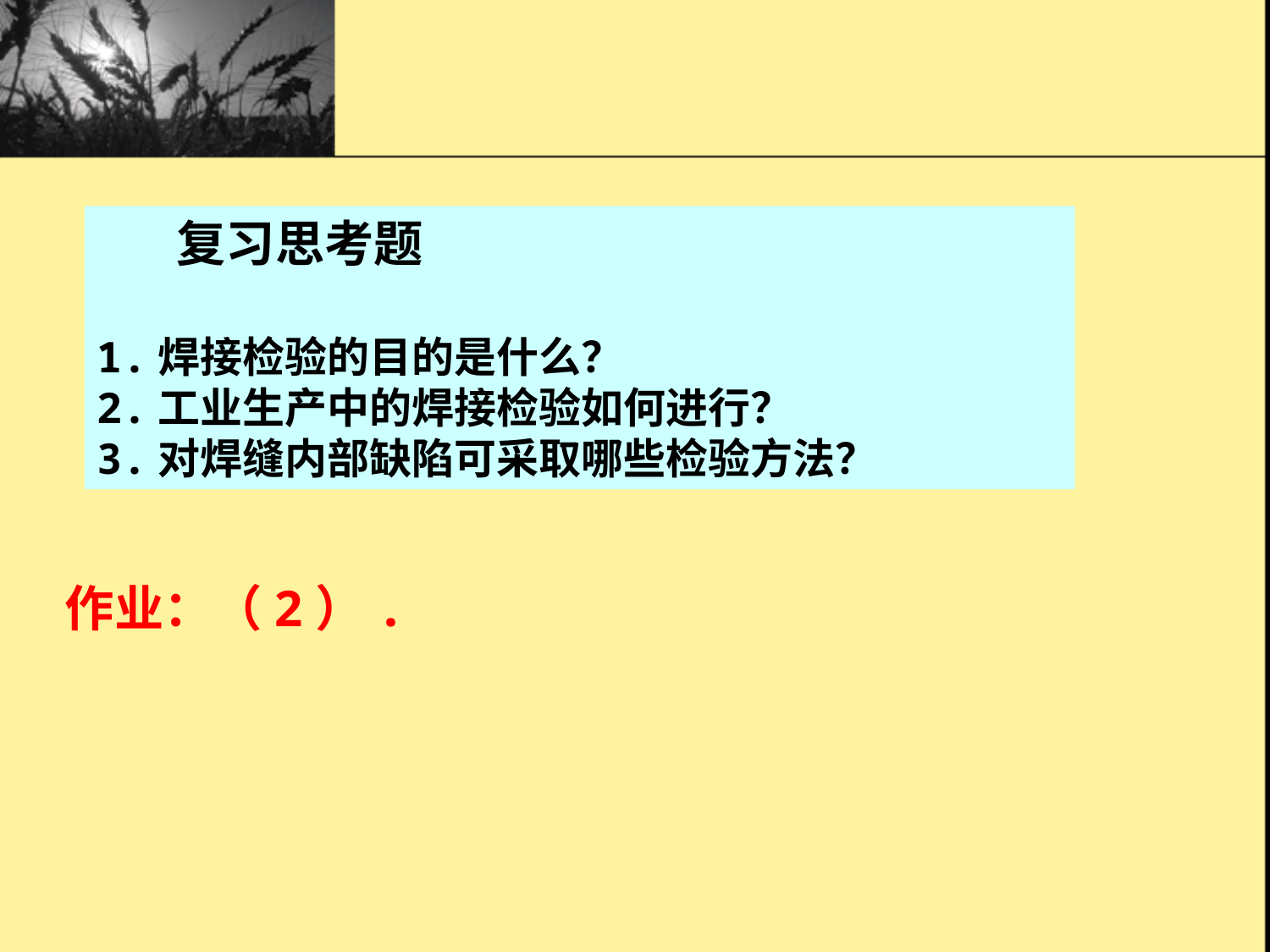

复习思考题

1.焊接检验的目的是什么？
2.工业生产中的焊接检验如何进行？
3.对焊缝内部缺陷可采取哪些检验方法？
作业：（2）.